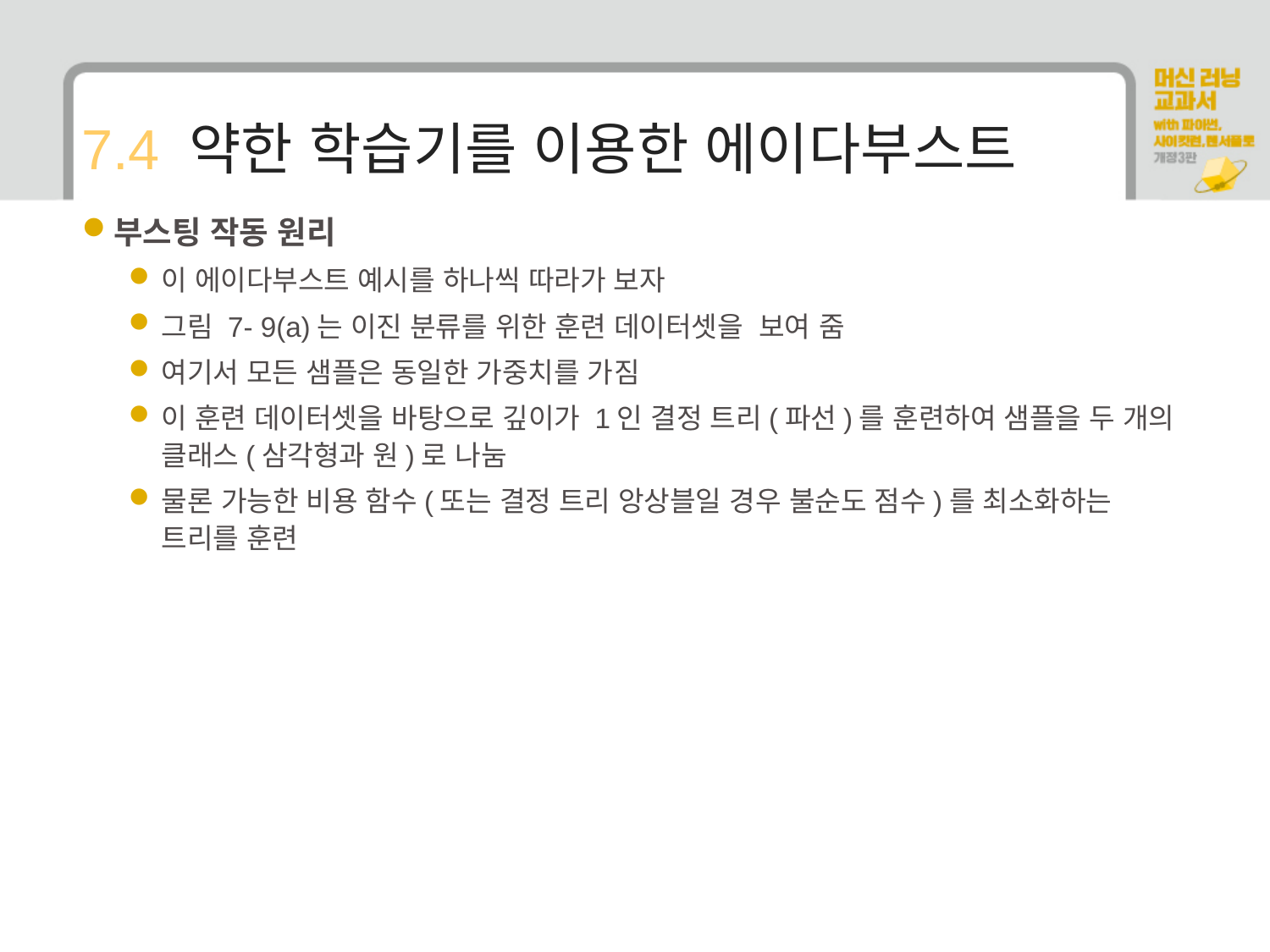

# 7.4 약한 학습기를 이용한 에이다부스트
부스팅 작동 원리
이 에이다부스트 예시를 하나씩 따라가 보자
그림 7- 9(a)는 이진 분류를 위한 훈련 데이터셋을  보여 줌
여기서 모든 샘플은 동일한 가중치를 가짐
이 훈련 데이터셋을 바탕으로 깊이가 1인 결정 트리(파선)를 훈련하여 샘플을 두 개의 클래스(삼각형과 원)로 나눔
물론 가능한 비용 함수(또는 결정 트리 앙상블일 경우 불순도 점수)를 최소화하는 트리를 훈련